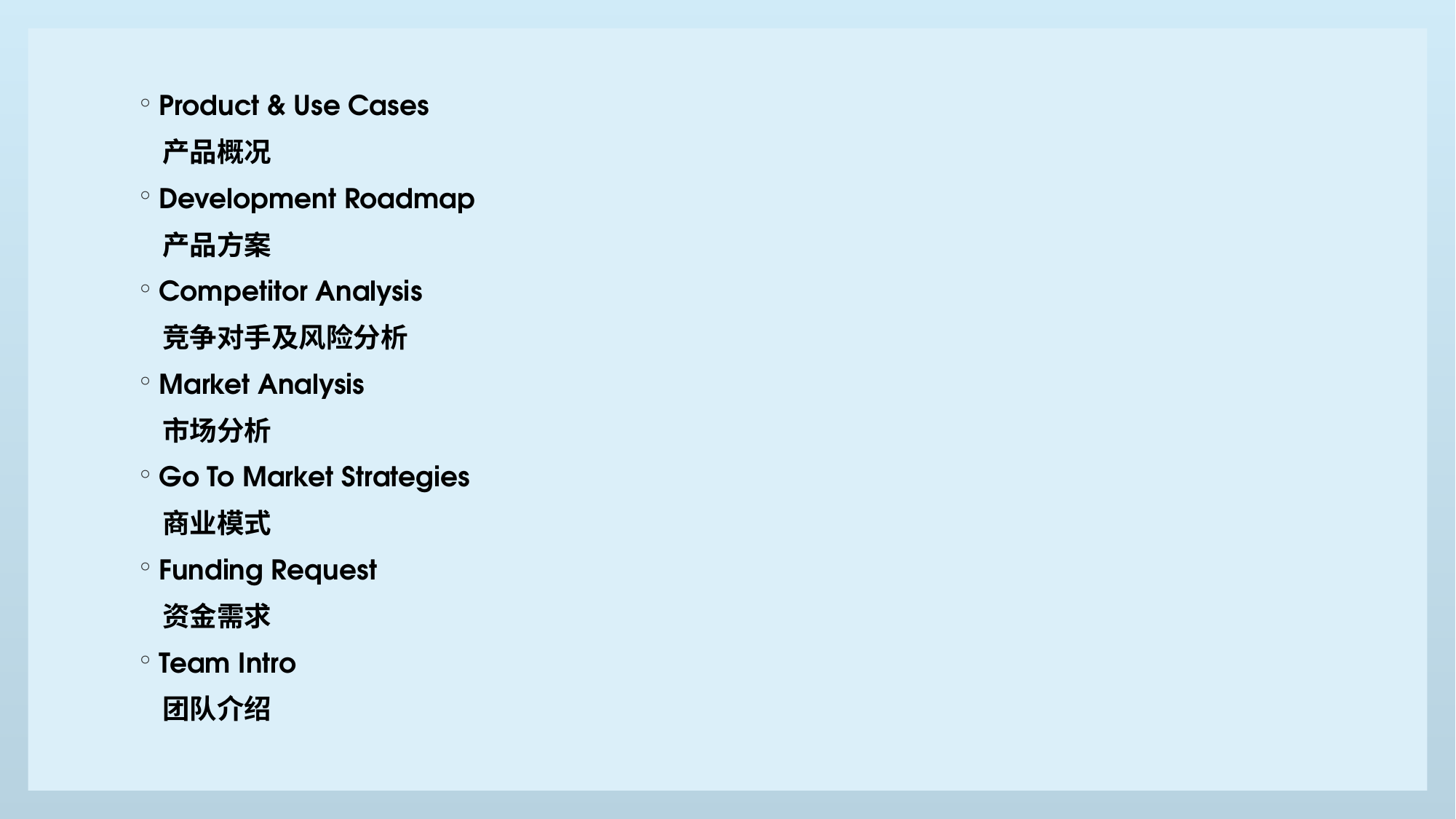

Product & Use Cases
   产品概况
Development Roadmap
   产品方案
Competitor Analysis
   竞争对手及风险分析
Market Analysis
   市场分析
Go To Market Strategies
   商业模式
Funding Request
   资金需求
Team Intro
   团队介绍